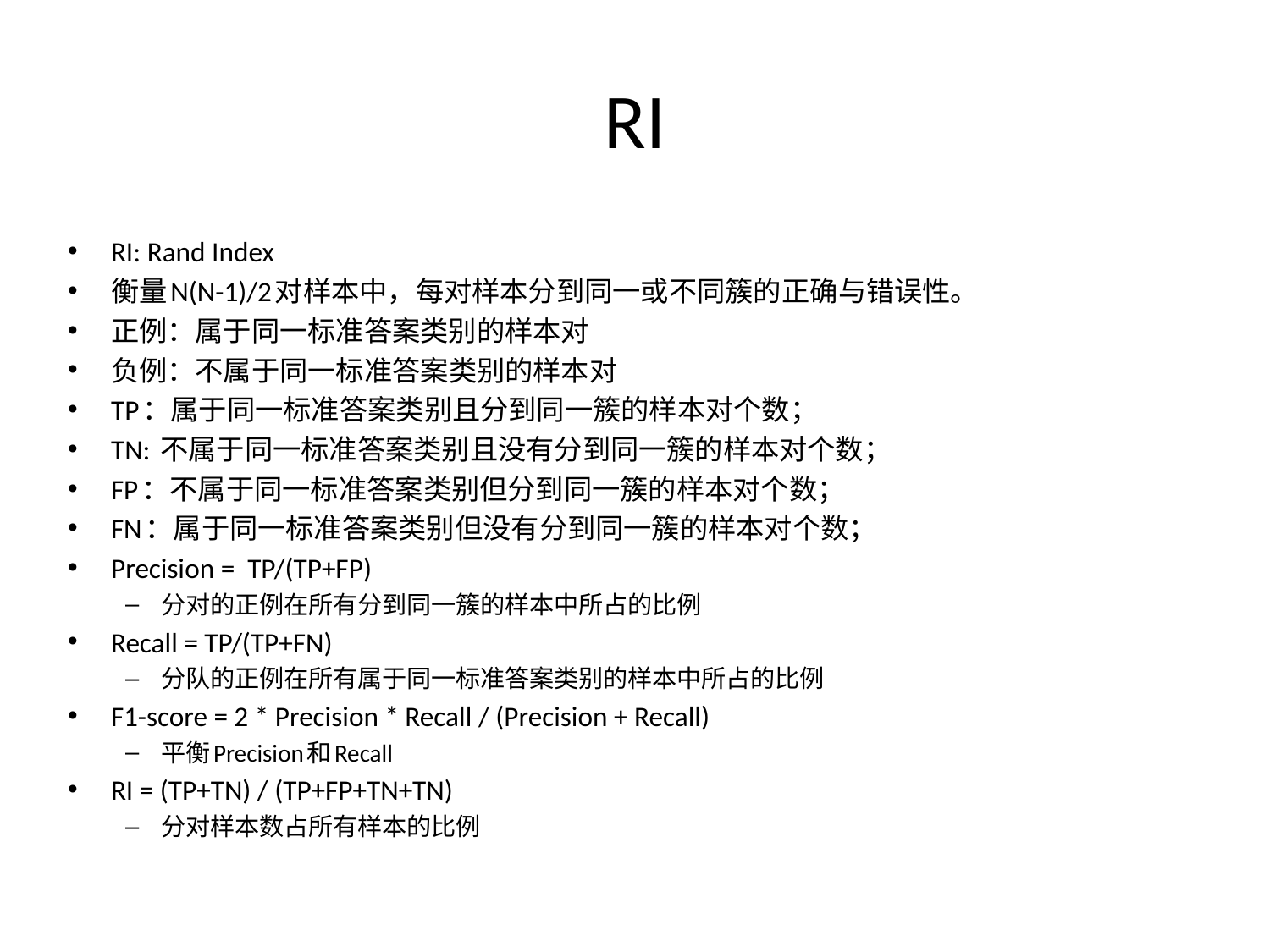

# RI
RI: Rand Index
衡量N(N-1)/2对样本中，每对样本分到同一或不同簇的正确与错误性。
正例：属于同一标准答案类别的样本对
负例：不属于同一标准答案类别的样本对
TP：属于同一标准答案类别且分到同一簇的样本对个数；
TN: 不属于同一标准答案类别且没有分到同一簇的样本对个数；
FP：不属于同一标准答案类别但分到同一簇的样本对个数；
FN：属于同一标准答案类别但没有分到同一簇的样本对个数；
Precision =  TP/(TP+FP)
分对的正例在所有分到同一簇的样本中所占的比例
Recall = TP/(TP+FN)
分队的正例在所有属于同一标准答案类别的样本中所占的比例
F1-score = 2 * Precision * Recall / (Precision + Recall)
平衡Precision和Recall
RI = (TP+TN) / (TP+FP+TN+TN)
分对样本数占所有样本的比例